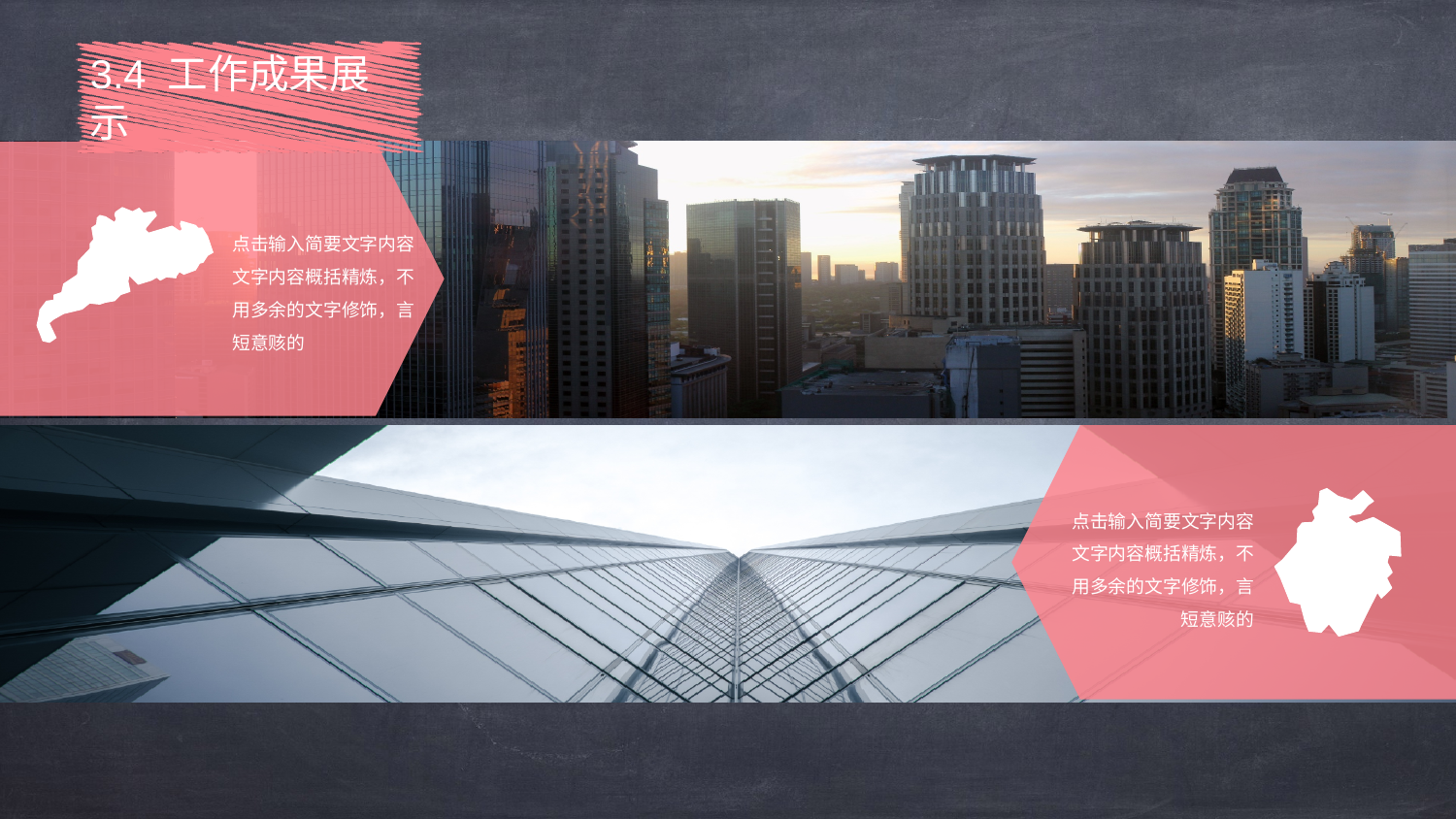

3.4 工作成果展示

点击输入简要文字内容文字内容概括精炼，不用多余的文字修饰，言短意赅的

点击输入简要文字内容文字内容概括精炼，不用多余的文字修饰，言短意赅的